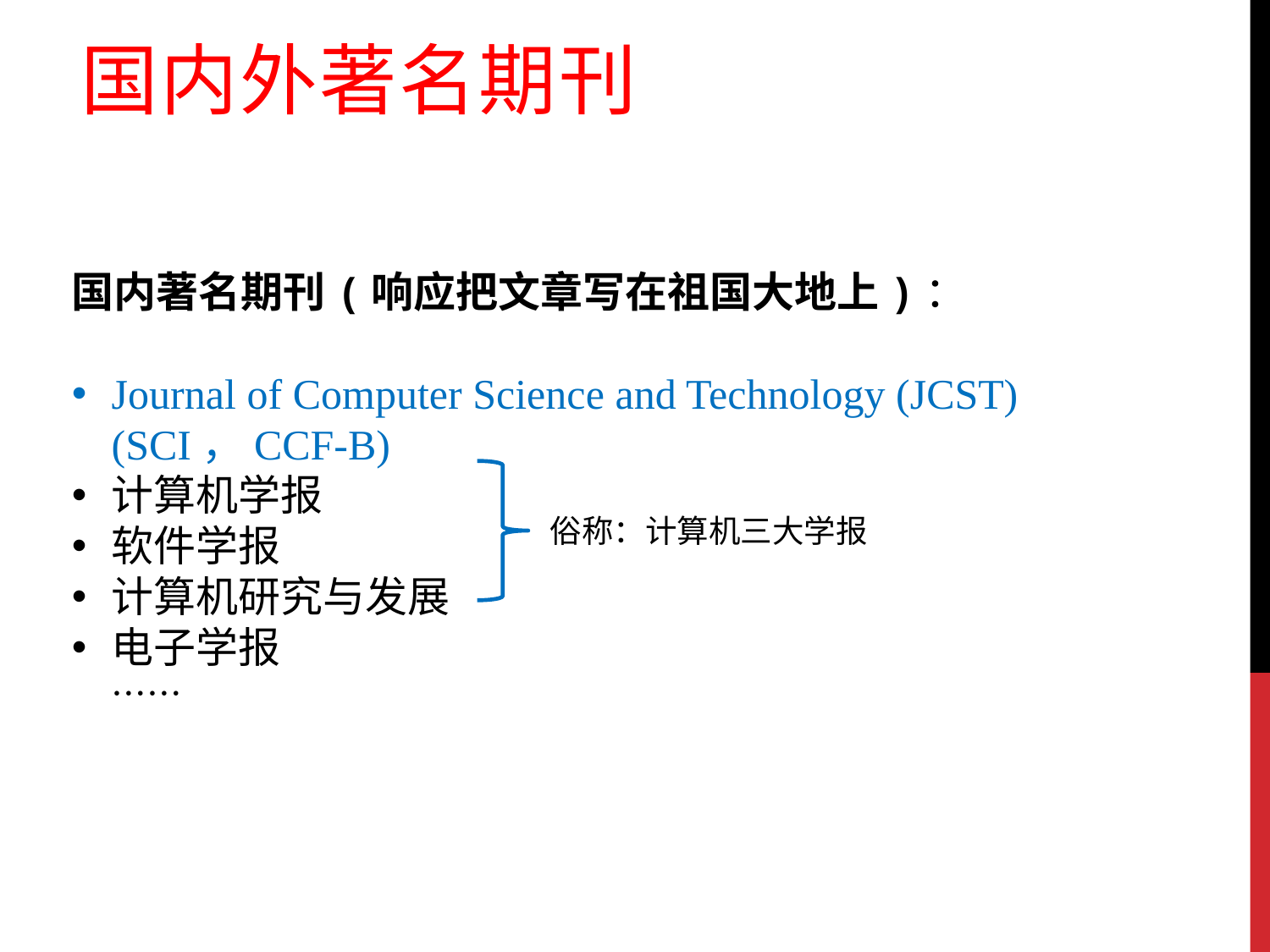

国内外著名期刊
国内著名期刊(响应把文章写在祖国大地上)：
Journal of Computer Science and Technology (JCST)(SCI，CCF-B)
计算机学报
软件学报
计算机研究与发展
电子学报
……

俗称：计算机三大学报